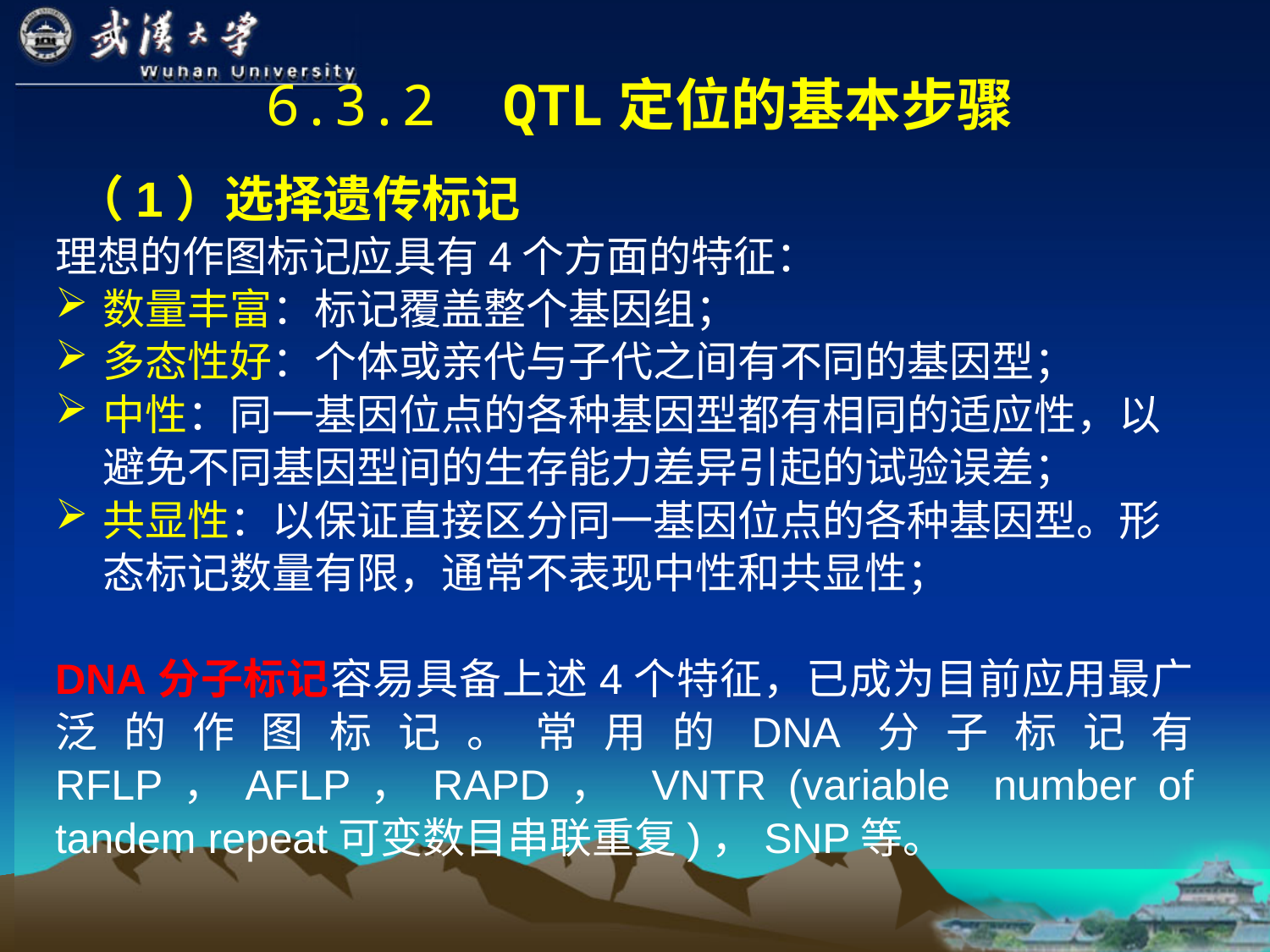

6.3.2  QTL定位的基本步骤
 （1）选择遗传标记
理想的作图标记应具有4个方面的特征：
数量丰富：标记覆盖整个基因组；
多态性好：个体或亲代与子代之间有不同的基因型；
中性：同一基因位点的各种基因型都有相同的适应性，以避免不同基因型间的生存能力差异引起的试验误差；
共显性：以保证直接区分同一基因位点的各种基因型。形态标记数量有限，通常不表现中性和共显性；

DNA分子标记容易具备上述4个特征，已成为目前应用最广泛的作图标记。常用的DNA分子标记有 RFLP，AFLP，RAPD， VNTR (variable  number of tandem repeat可变数目串联重复)，SNP等。